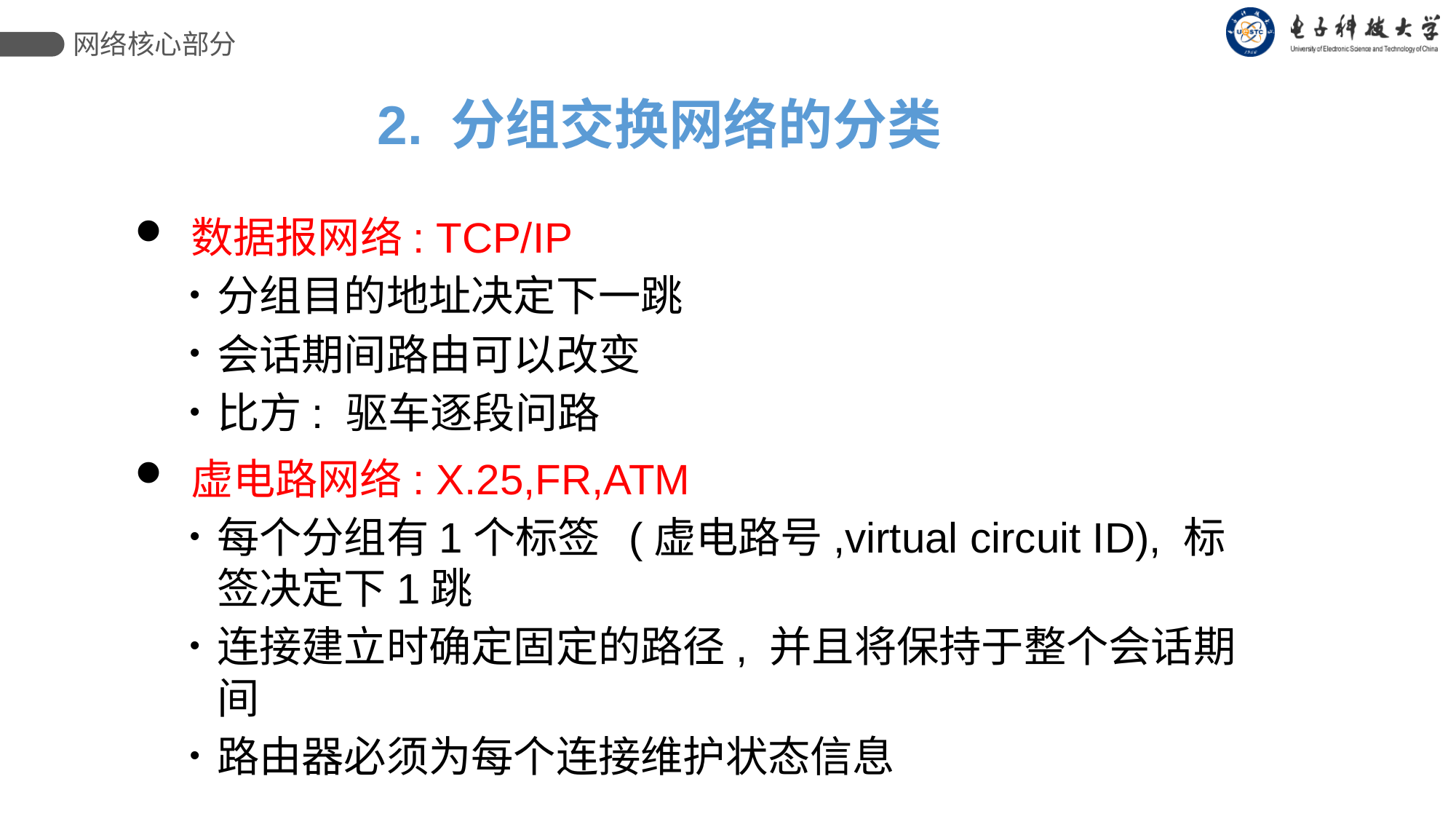

网络核心部分

2. 分组交换网络的分类
 数据报网络: TCP/IP
分组目的地址决定下一跳
会话期间路由可以改变
比方: 驱车逐段问路
 虚电路网络: X.25,FR,ATM
每个分组有1个标签  (虚电路号,virtual circuit ID), 标签决定下1跳
连接建立时确定固定的路径, 并且将保持于整个会话期间
路由器必须为每个连接维护状态信息